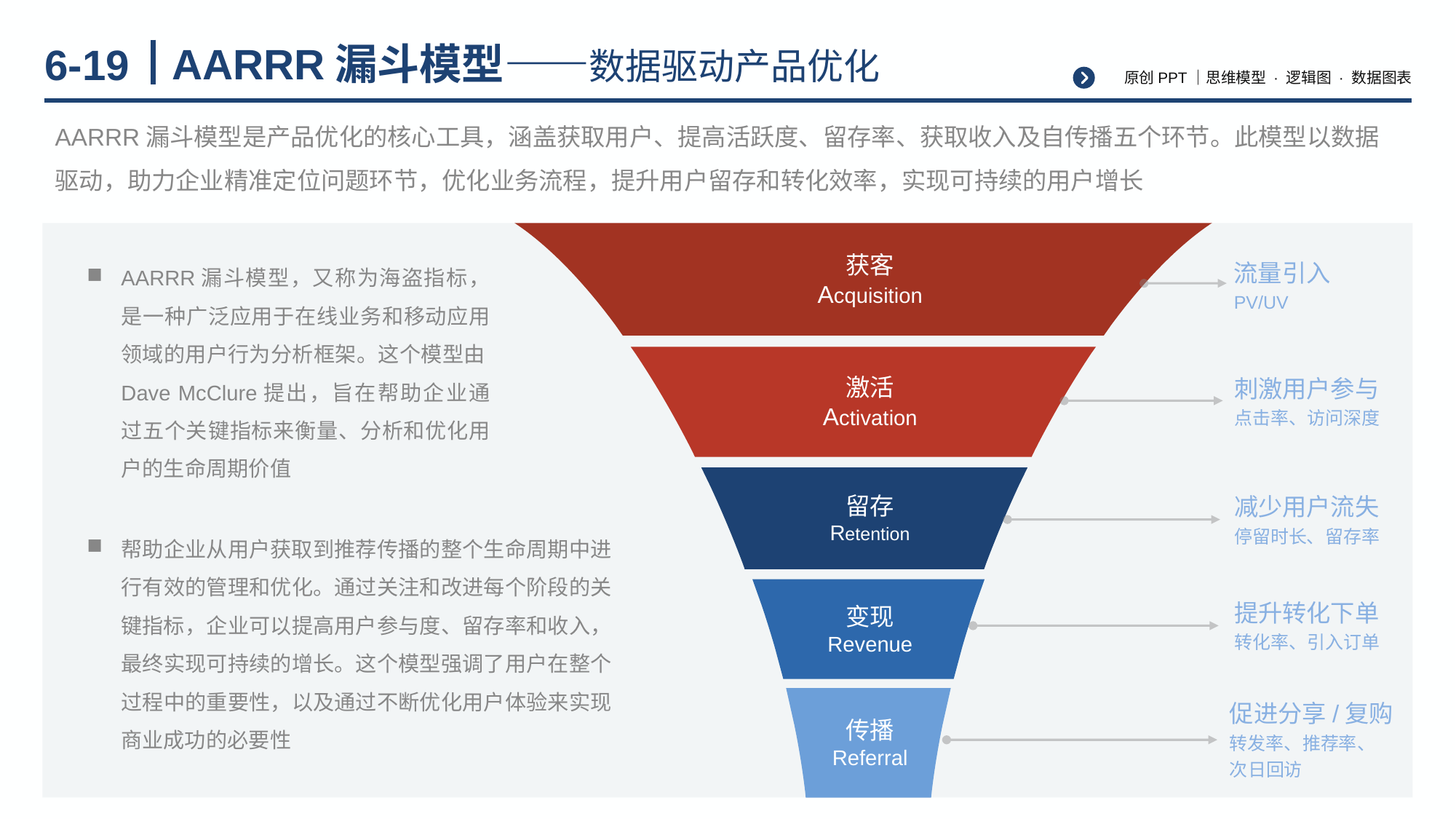

# AARRR漏斗模型——数据驱动产品优化
6-19
AARRR漏斗模型是产品优化的核心工具，涵盖获取用户、提高活跃度、留存率、获取收入及自传播五个环节。此模型以数据驱动，助力企业精准定位问题环节，优化业务流程，提升用户留存和转化效率，实现可持续的用户增长

获客
Acquisition

激活
Activation

留存
Retention

变现
Revenue

传播
Referral
流量引入
PV/UV
AARRR漏斗模型，又称为海盗指标，是一种广泛应用于在线业务和移动应用领域的用户行为分析框架。这个模型由Dave McClure提出，旨在帮助企业通过五个关键指标来衡量、分析和优化用户的生命周期价值
刺激用户参与
点击率、访问深度
减少用户流失
停留时长、留存率
帮助企业从用户获取到推荐传播的整个生命周期中进行有效的管理和优化。通过关注和改进每个阶段的关键指标，企业可以提高用户参与度、留存率和收入，最终实现可持续的增长。这个模型强调了用户在整个过程中的重要性，以及通过不断优化用户体验来实现商业成功的必要性
提升转化下单
转化率、引入订单
促进分享/复购
转发率、推荐率、
次日回访